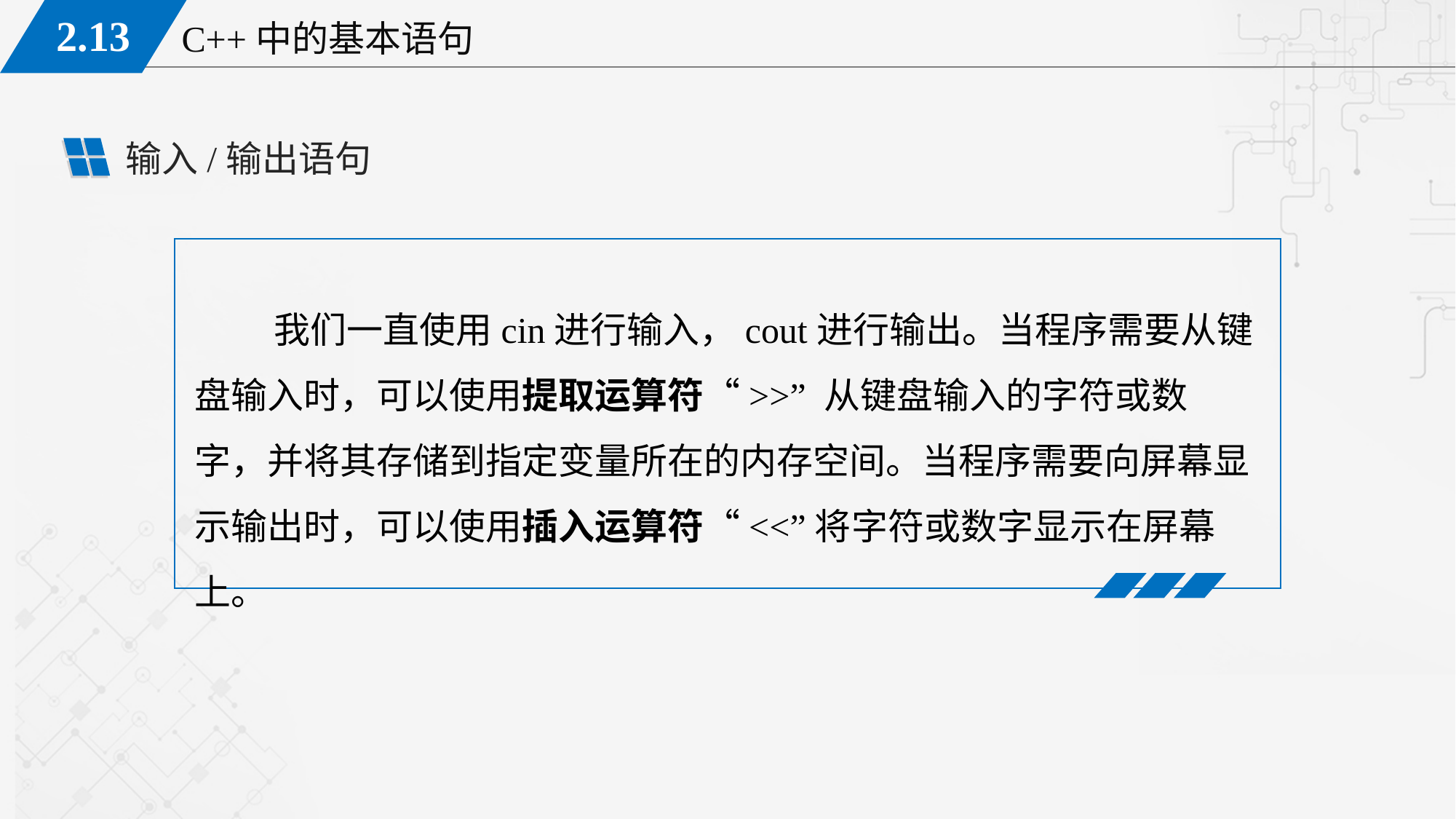

输入/输出语句

  我们一直使用cin进行输入，cout进行输出。当程序需要从键盘输入时，可以使用提取运算符“>>” 从键盘输入的字符或数字，并将其存储到指定变量所在的内存空间。当程序需要向屏幕显示输出时，可以使用插入运算符“<<”将字符或数字显示在屏幕上。